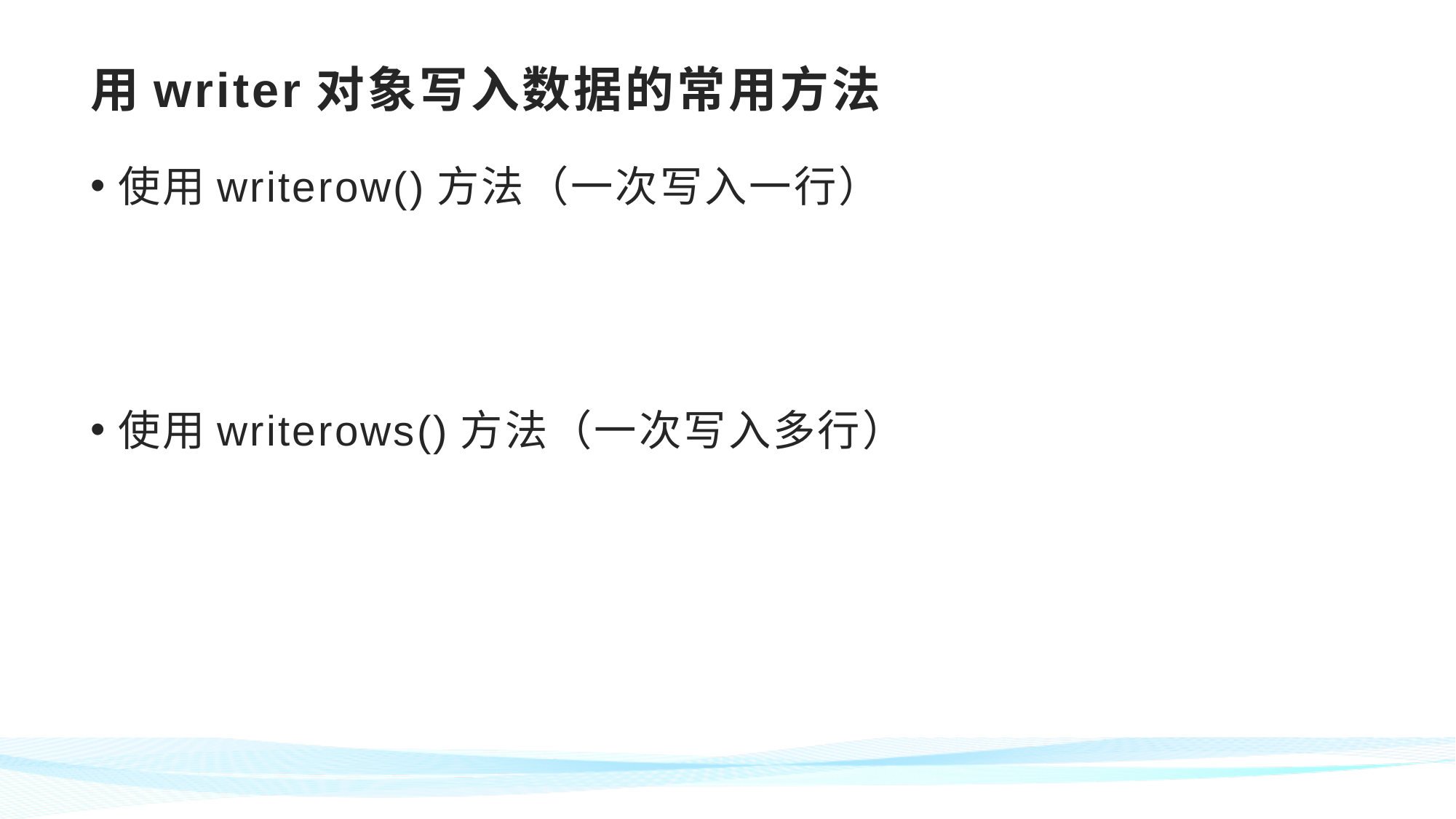

# 用writer对象写入数据的常用方法
使用writerow()方法（一次写入一行）

使用writerows()方法（一次写入多行）